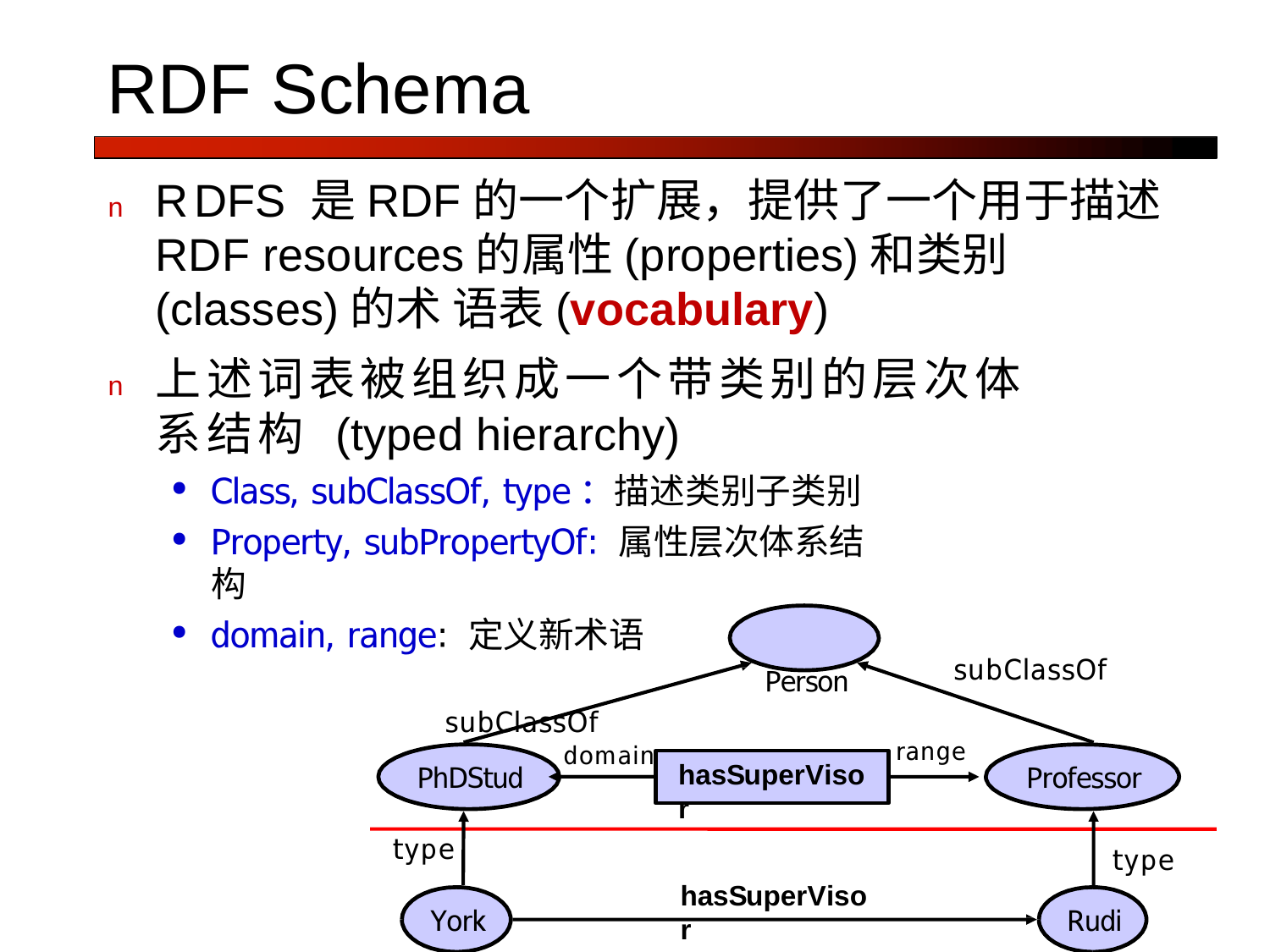

# RDF Schema

n	RDFS 是RDF的一个扩展，提供了一个用于描述RDF resources的属性(properties)和类别(classes)的术 语表(vocabulary)

n	上述词表被组织成一个带类别的层次体系结构 (typed hierarchy)
Class, subClassOf, type：描述类别子类别

Property, subPropertyOf: 属性层次体系结构
domain, range: 定义新术语

Person
subClassOf

subClassOf

range
domain

hasSuperVisor
PhDStud
Professor

type
type
hasSuperVisor

York
Rudi